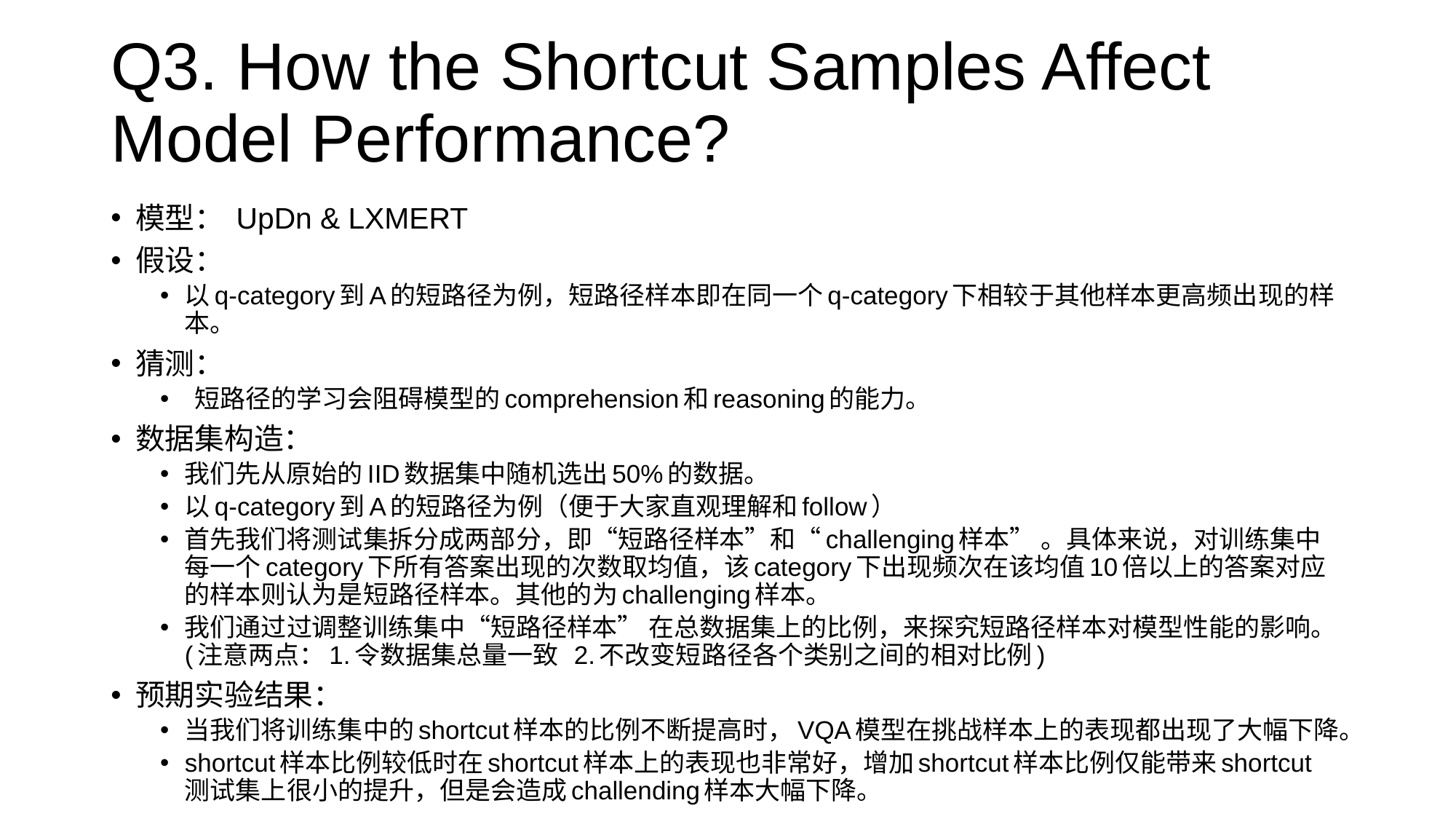

# Q3. How the Shortcut Samples Affect Model Performance?
模型： UpDn & LXMERT
假设：
以q-category到A的短路径为例，短路径样本即在同一个q-category下相较于其他样本更高频出现的样本。
猜测：
 短路径的学习会阻碍模型的comprehension和reasoning的能力。
数据集构造：
我们先从原始的IID数据集中随机选出50%的数据。
以q-category到A的短路径为例（便于大家直观理解和follow）
首先我们将测试集拆分成两部分，即“短路径样本”和“challenging样本” 。具体来说，对训练集中每一个category下所有答案出现的次数取均值，该category下出现频次在该均值10倍以上的答案对应的样本则认为是短路径样本。其他的为challenging样本。
我们通过过调整训练集中“短路径样本” 在总数据集上的比例，来探究短路径样本对模型性能的影响。(注意两点：1.令数据集总量一致  2.不改变短路径各个类别之间的相对比例)
预期实验结果：
当我们将训练集中的shortcut样本的比例不断提高时，VQA模型在挑战样本上的表现都出现了大幅下降。
shortcut样本比例较低时在shortcut样本上的表现也非常好，增加shortcut样本比例仅能带来shortcut 测试集上很小的提升，但是会造成challending样本大幅下降。